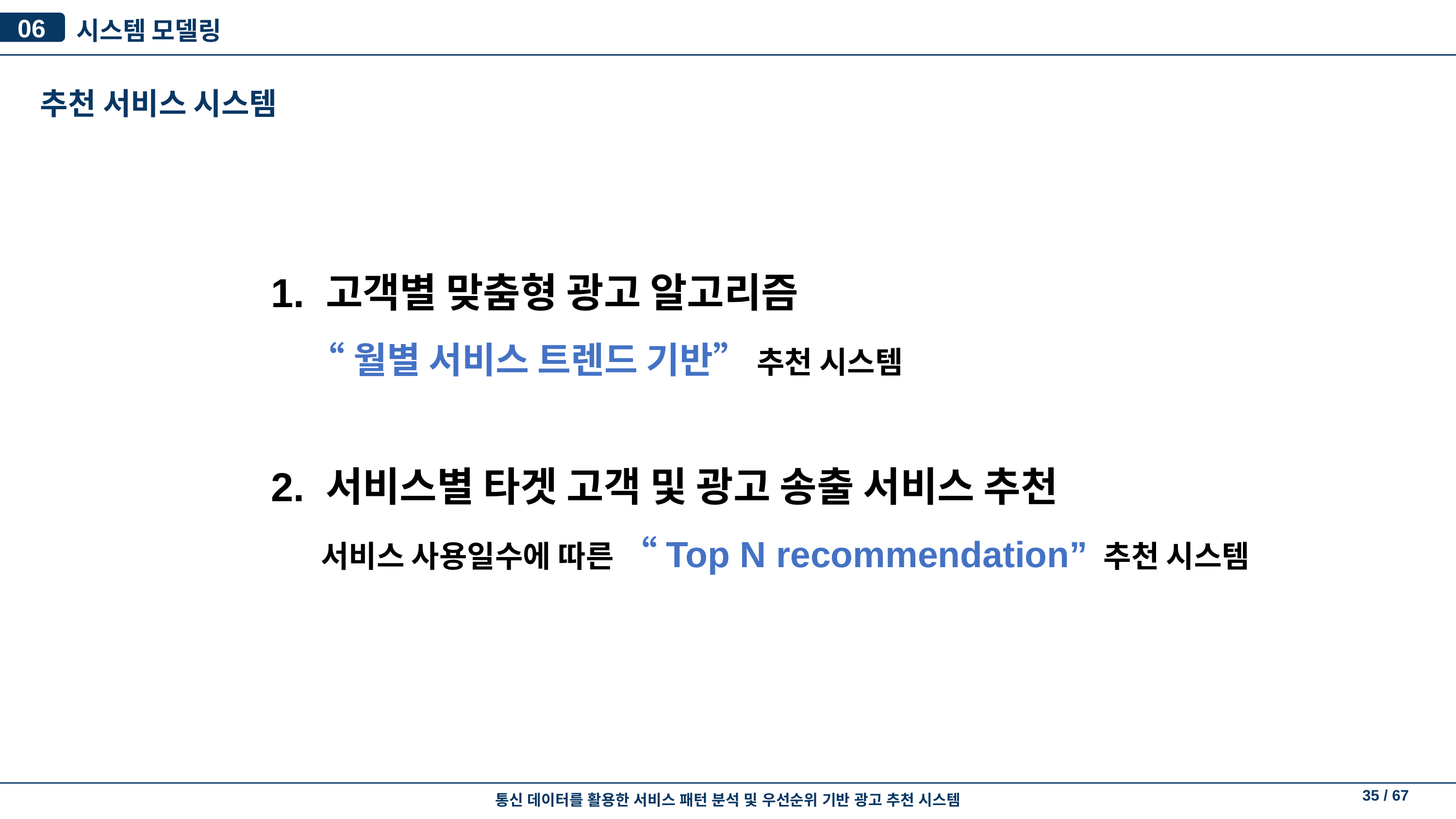

시스템 모델링
06

추천 서비스 시스템
1. 고객별 맞춤형 광고 알고리즘
     “월별 서비스 트렌드 기반” 추천 시스템

2. 서비스별 타겟 고객 및 광고 송출 서비스 추천
     서비스 사용일수에 따른 “Top N recommendation” 추천 시스템